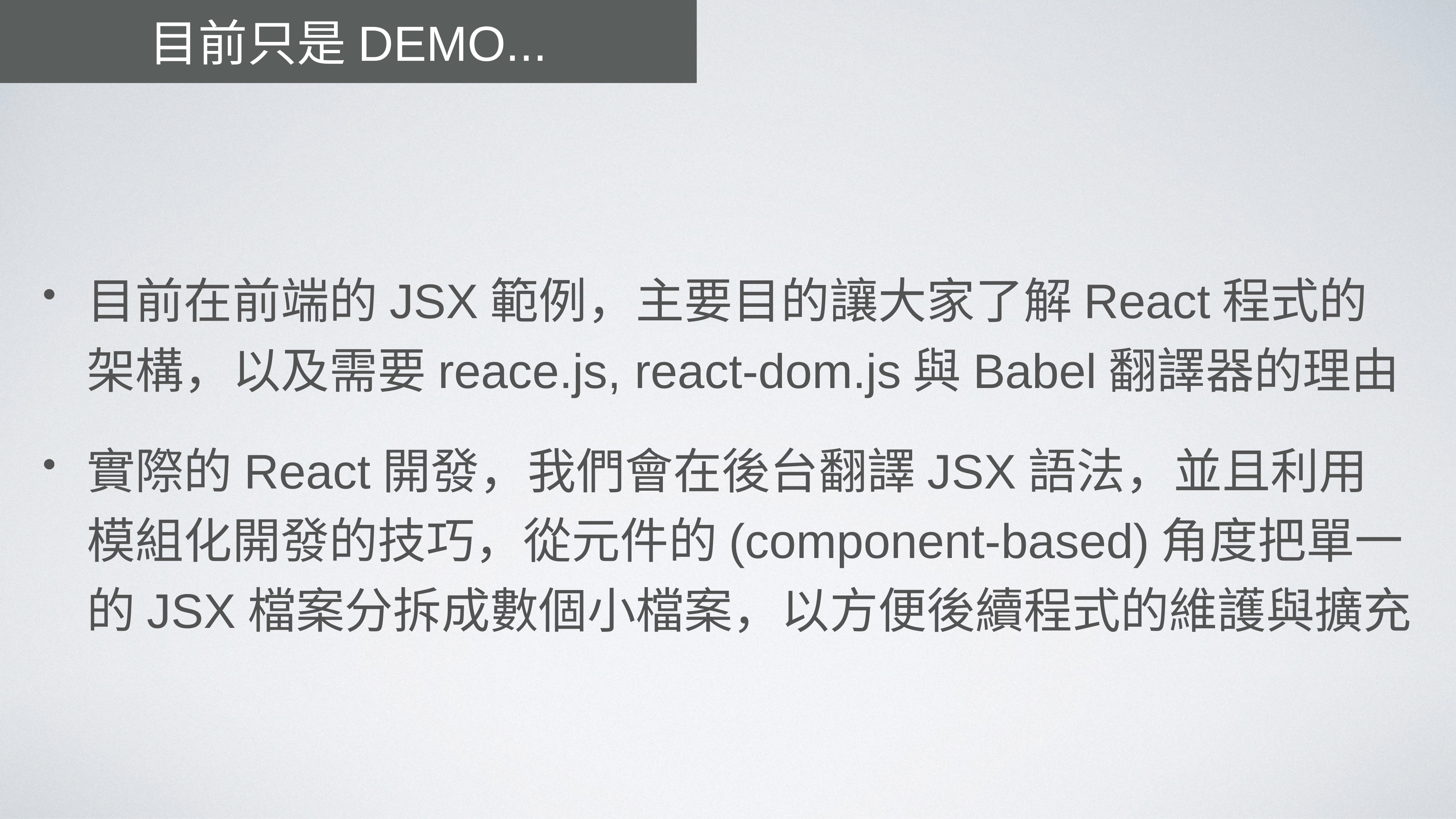

15
# 目前只是DEMO...
目前在前端的JSX範例，主要目的讓大家了解React程式的架構，以及需要reace.js, react-dom.js與Babel翻譯器的理由
實際的React開發，我們會在後台翻譯JSX語法，並且利用模組化開發的技巧，從元件的(component-based)角度把單一的JSX檔案分拆成數個小檔案，以方便後續程式的維護與擴充